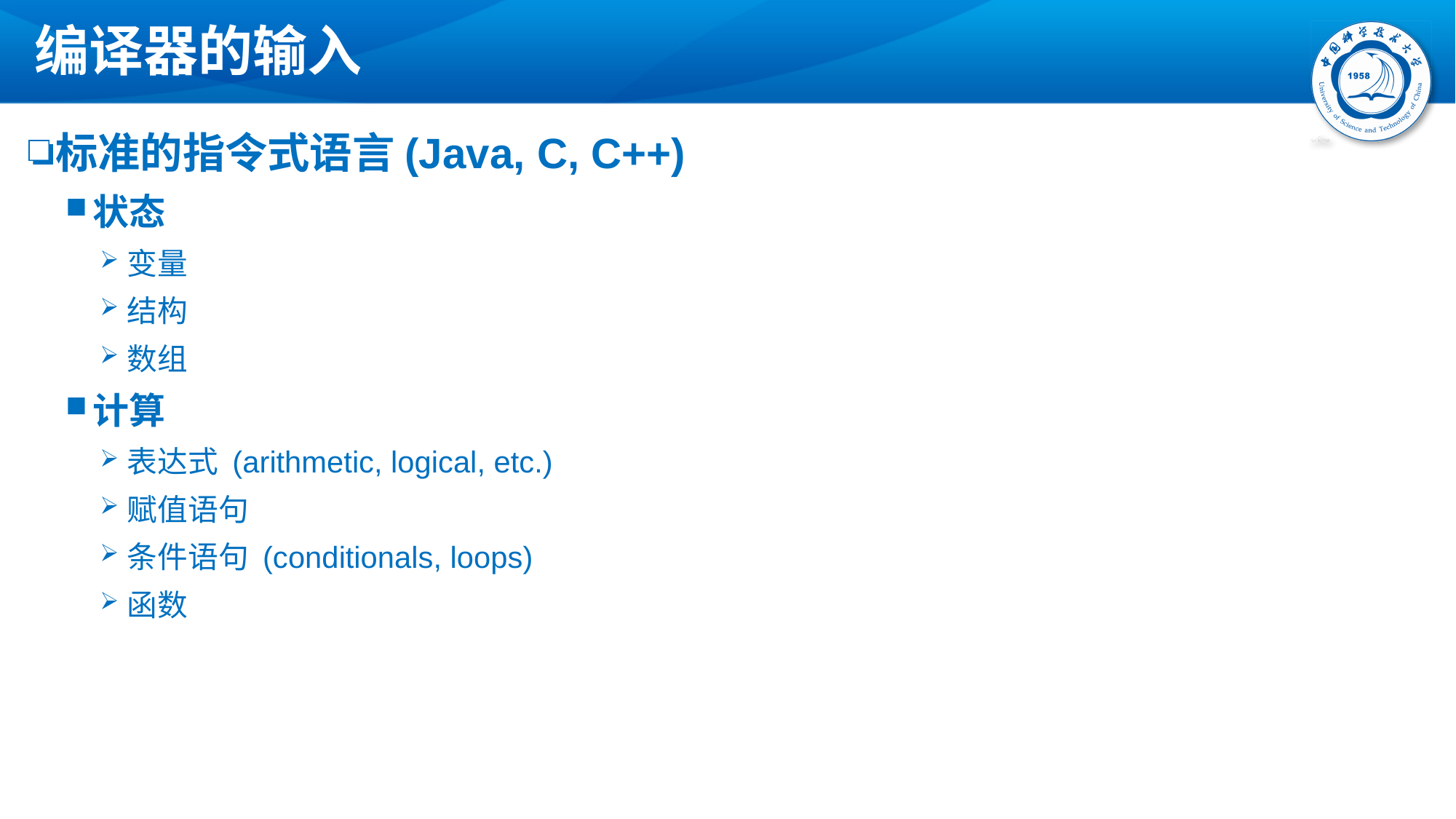

# 编译器的输入
标准的指令式语言(Java, C, C++)
状态
变量
结构
数组
计算
表达式 (arithmetic, logical, etc.)
赋值语句
条件语句 (conditionals, loops)
函数